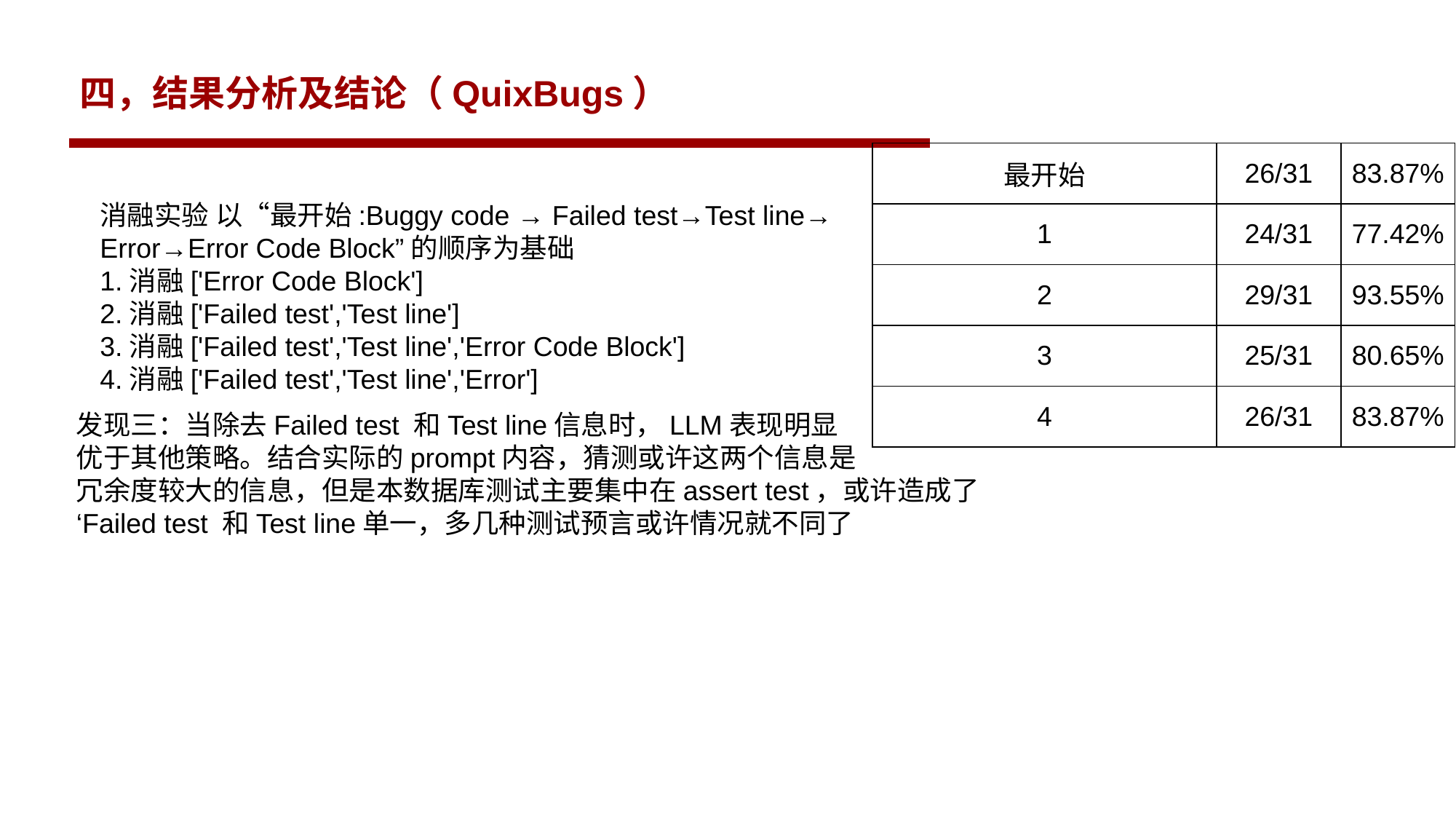

四，结果分析及结论（QuixBugs）
| 最开始 | 26/31 | 83.87% |
| --- | --- | --- |
| 1 | 24/31 | 77.42% |
| 2 | 29/31 | 93.55% |
| 3 | 25/31 | 80.65% |
| 4 | 26/31 | 83.87% |
消融实验 以“最开始:Buggy code → Failed test→Test line→
Error→Error Code Block”的顺序为基础
1.消融['Error Code Block']
2.消融['Failed test','Test line']
3.消融['Failed test','Test line','Error Code Block']
4.消融['Failed test','Test line','Error']

发现三：当除去Failed test 和Test line信息时，LLM表现明显
优于其他策略。结合实际的prompt内容，猜测或许这两个信息是
冗余度较大的信息，但是本数据库测试主要集中在assert test，或许造成了
‘Failed test 和Test line单一，多几种测试预言或许情况就不同了